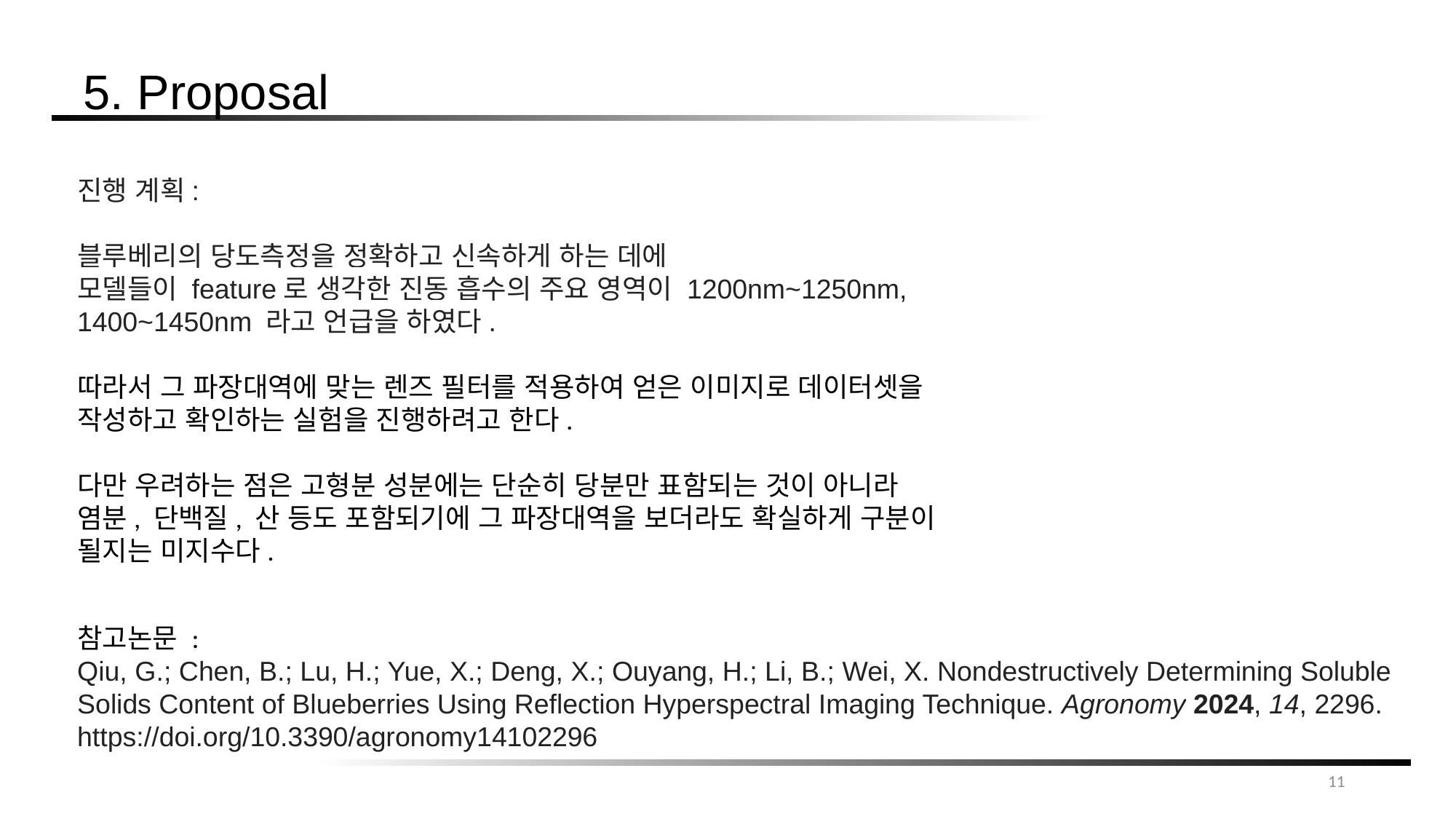

5. Proposal
진행 계획:
블루베리의 당도측정을 정확하고 신속하게 하는 데에
모델들이 feature로 생각한 진동 흡수의 주요 영역이 1200nm~1250nm, 1400~1450nm 라고 언급을 하였다.
따라서 그 파장대역에 맞는 렌즈 필터를 적용하여 얻은 이미지로 데이터셋을 작성하고 확인하는 실험을 진행하려고 한다.
다만 우려하는 점은 고형분 성분에는 단순히 당분만 표함되는 것이 아니라
염분, 단백질, 산 등도 포함되기에 그 파장대역을 보더라도 확실하게 구분이 될지는 미지수다.
참고논문 :
Qiu, G.; Chen, B.; Lu, H.; Yue, X.; Deng, X.; Ouyang, H.; Li, B.; Wei, X. Nondestructively Determining Soluble Solids Content of Blueberries Using Reflection Hyperspectral Imaging Technique. Agronomy 2024, 14, 2296. https://doi.org/10.3390/agronomy14102296
11